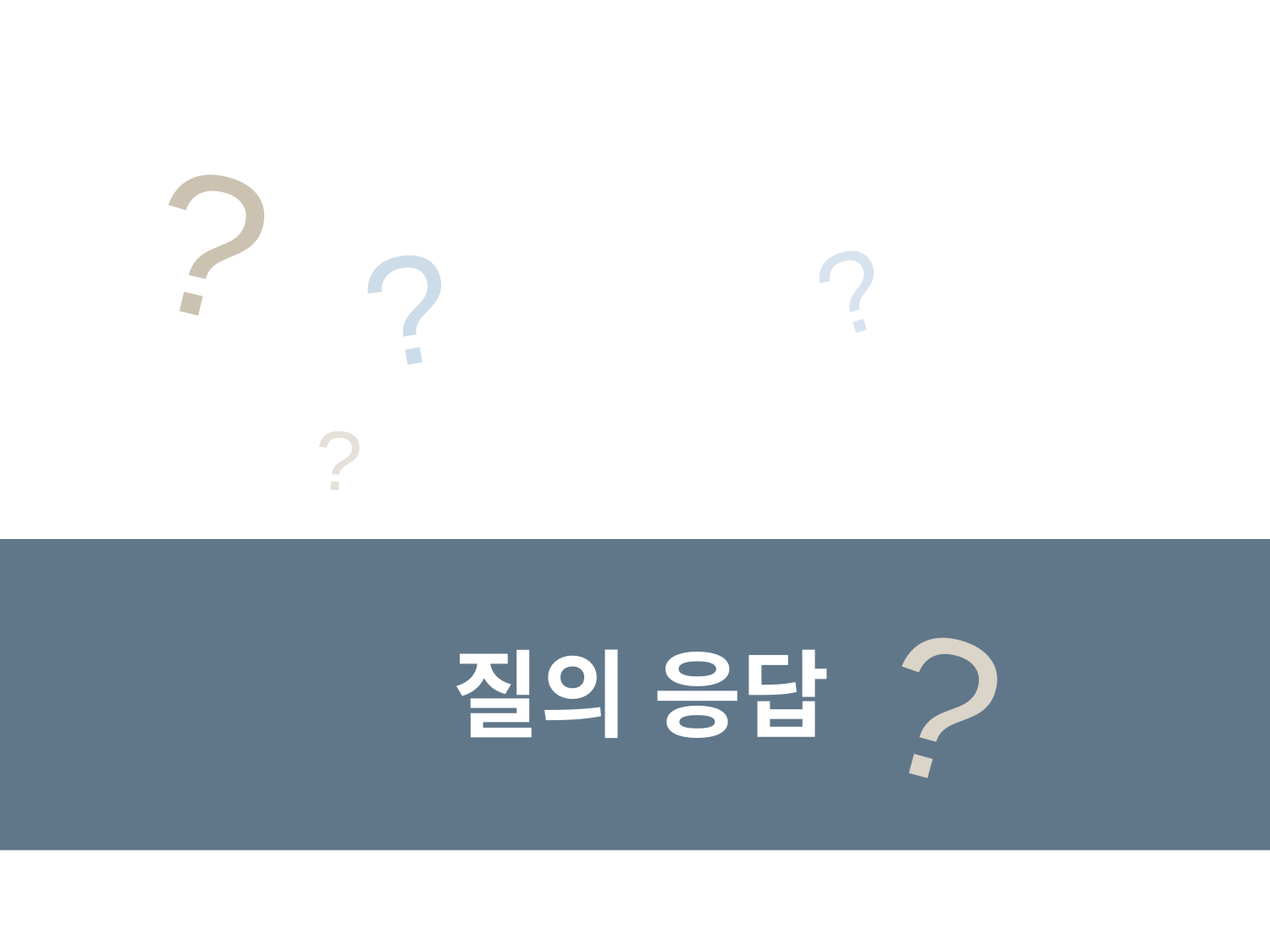

?
?
?
?
질의 응답
?